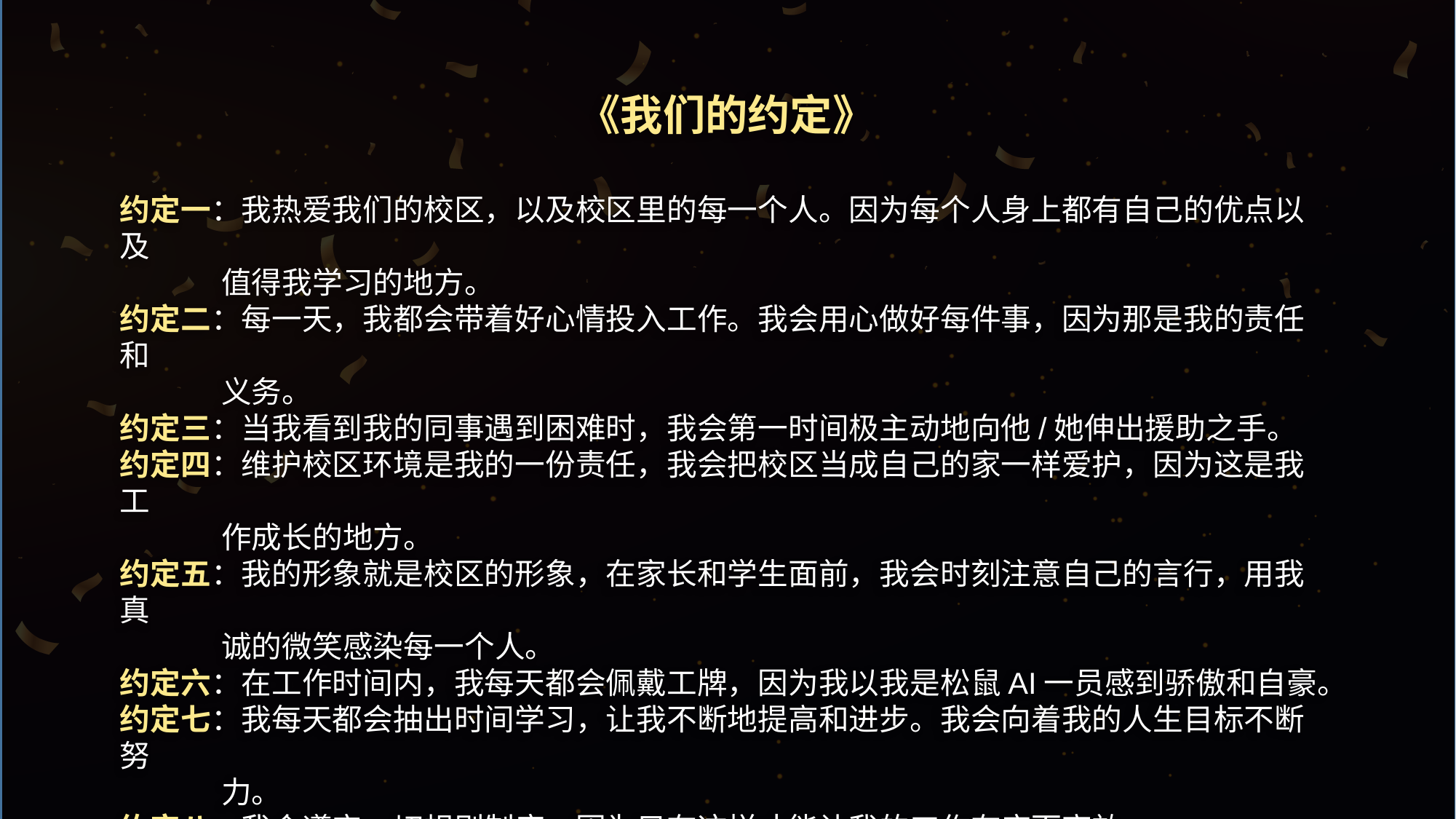

《我们的约定》

约定一：我热爱我们的校区，以及校区里的每一个人。因为每个人身上都有自己的优点以及
              值得我学习的地方。
约定二：每一天，我都会带着好心情投入工作。我会用心做好每件事，因为那是我的责任和
              义务。
约定三：当我看到我的同事遇到困难时，我会第一时间极主动地向他/她伸出援助之手。
约定四：维护校区环境是我的一份责任，我会把校区当成自己的家一样爱护，因为这是我工
              作成长的地方。
约定五：我的形象就是校区的形象，在家长和学生面前，我会时刻注意自己的言行，用我真
              诚的微笑感染每一个人。
约定六：在工作时间内，我每天都会佩戴工牌，因为我以我是松鼠AI一员感到骄傲和自豪。
约定七：我每天都会抽出时间学习，让我不断地提高和进步。我会向着我的人生目标不断努
              力。
约定八：我会遵守一切规则制度，因为只有这样才能让我的工作有序而高效。
约定九：我相信我们校区是最好的，因为我们所有人都想向着一个目标努力。
约定十：我保证我能做到以上约定。